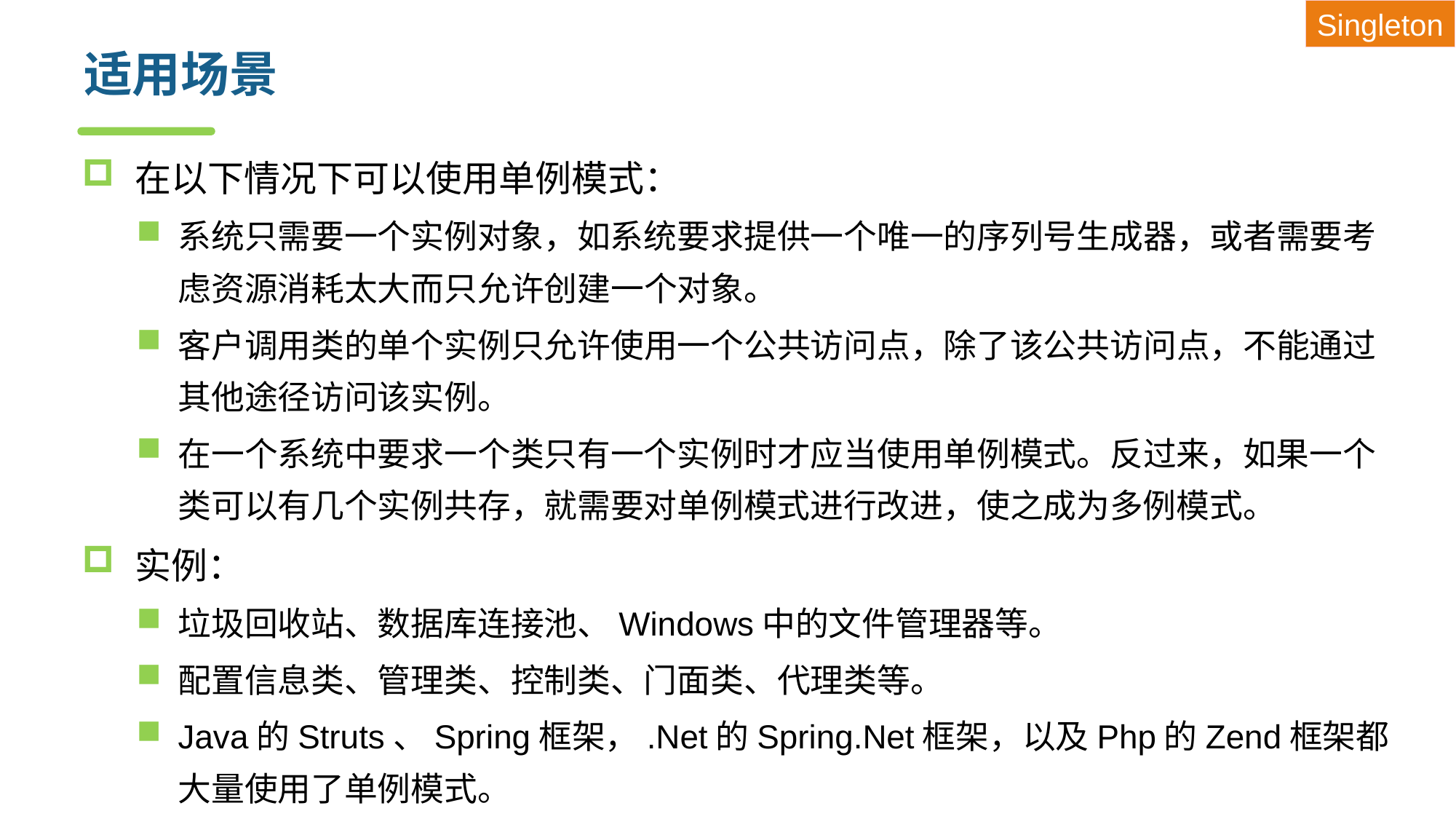

Singleton
# 适用场景
在以下情况下可以使用单例模式：
系统只需要一个实例对象，如系统要求提供一个唯一的序列号生成器，或者需要考虑资源消耗太大而只允许创建一个对象。
客户调用类的单个实例只允许使用一个公共访问点，除了该公共访问点，不能通过其他途径访问该实例。
在一个系统中要求一个类只有一个实例时才应当使用单例模式。反过来，如果一个类可以有几个实例共存，就需要对单例模式进行改进，使之成为多例模式。
实例：
垃圾回收站、数据库连接池、Windows中的文件管理器等。
配置信息类、管理类、控制类、门面类、代理类等。
Java的Struts、Spring框架，.Net的Spring.Net框架，以及Php的Zend框架都大量使用了单例模式。
75